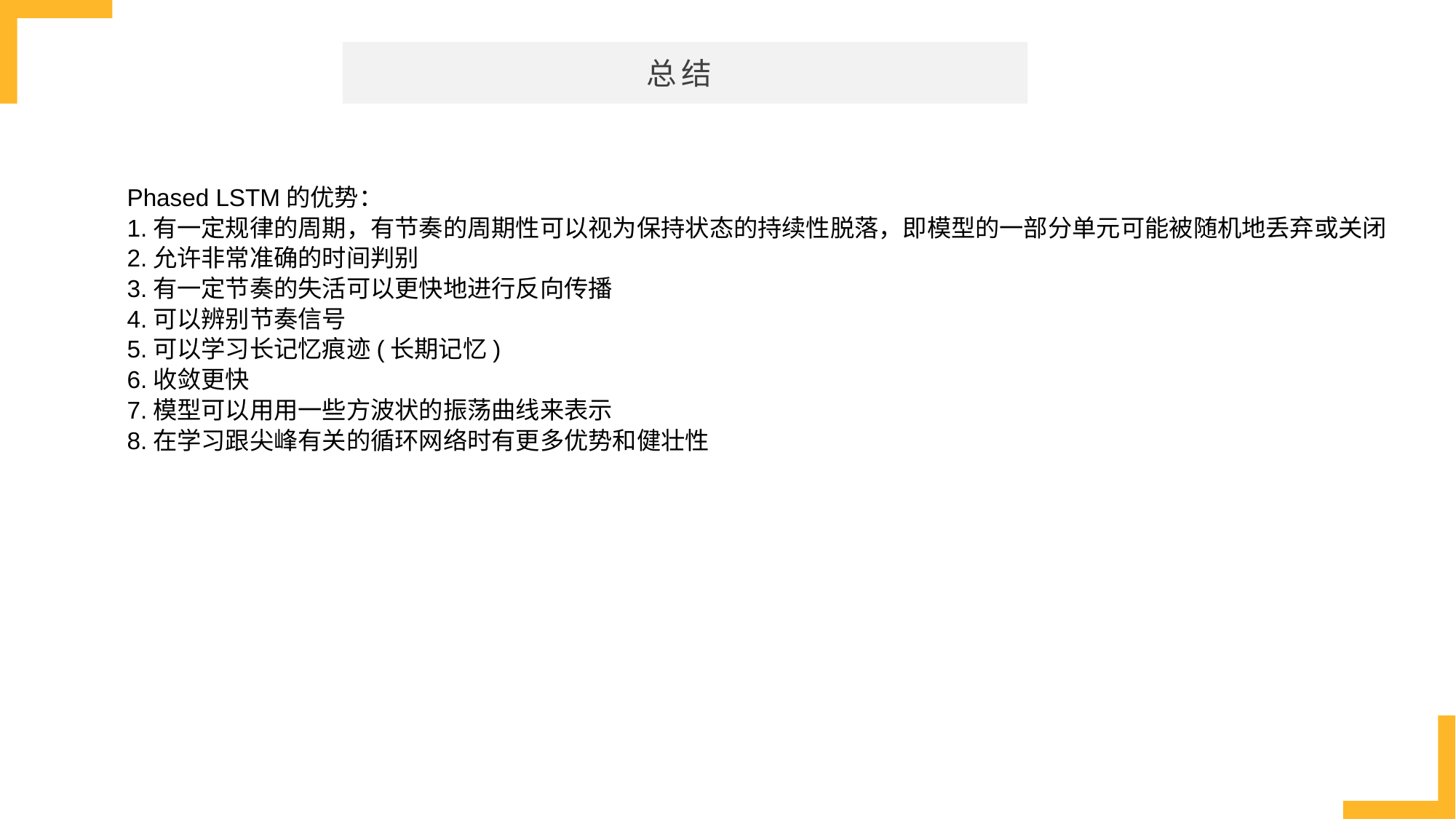

总结
Phased LSTM的优势：
1.有一定规律的周期，有节奏的周期性可以视为保持状态的持续性脱落，即模型的一部分单元可能被随机地丢弃或关闭
2.允许非常准确的时间判别
3.有一定节奏的失活可以更快地进行反向传播
4.可以辨别节奏信号
5.可以学习长记忆痕迹(长期记忆)
6.收敛更快
7.模型可以用用一些方波状的振荡曲线来表示
8.在学习跟尖峰有关的循环网络时有更多优势和健壮性